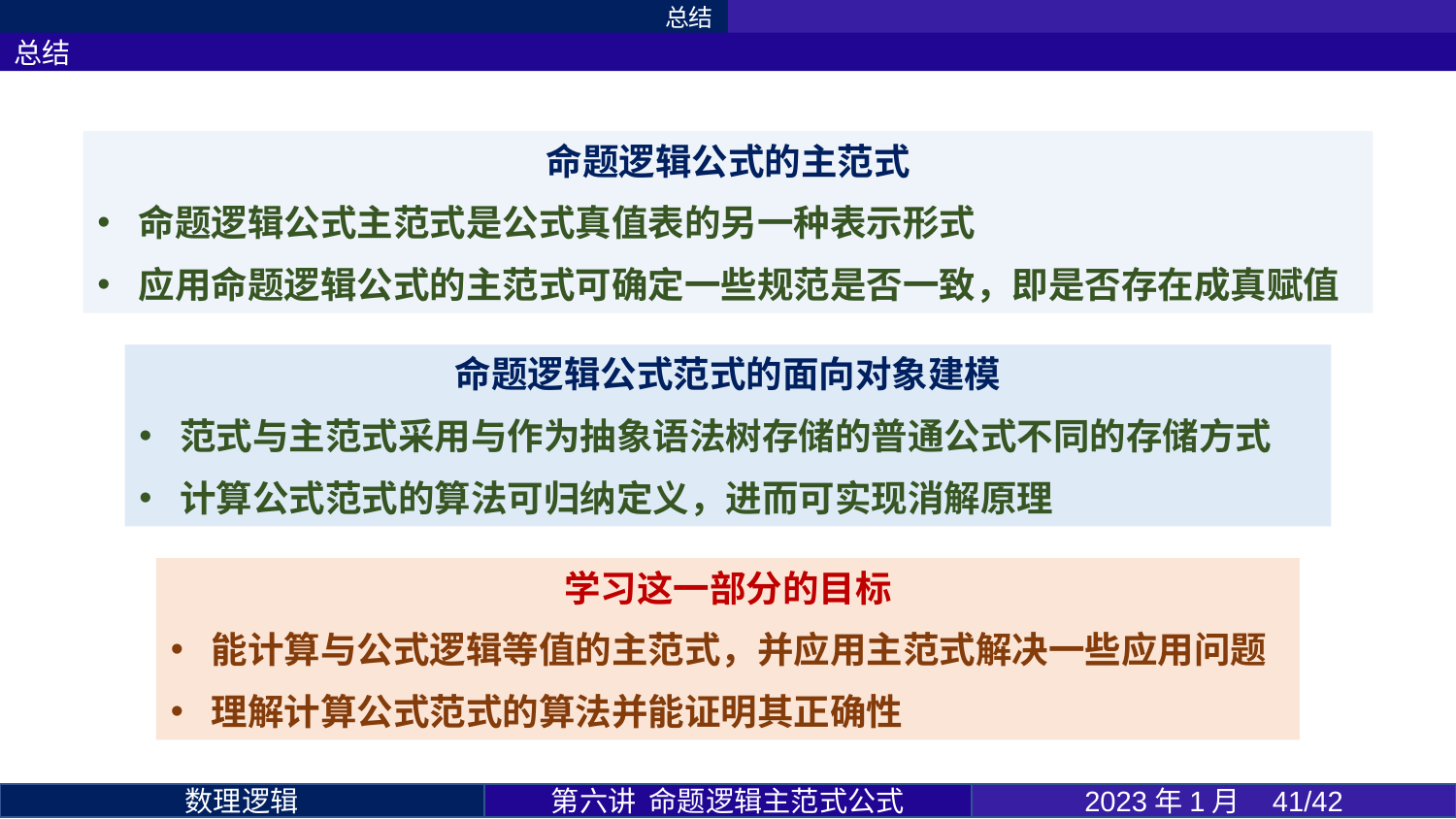

总结
总结
命题逻辑公式的主范式
命题逻辑公式主范式是公式真值表的另一种表示形式
应用命题逻辑公式的主范式可确定一些规范是否一致，即是否存在成真赋值
命题逻辑公式范式的面向对象建模
范式与主范式采用与作为抽象语法树存储的普通公式不同的存储方式
计算公式范式的算法可归纳定义，进而可实现消解原理
学习这一部分的目标
能计算与公式逻辑等值的主范式，并应用主范式解决一些应用问题
理解计算公式范式的算法并能证明其正确性
第六讲  命题逻辑主范式公式
2023年1月    41/42
数理逻辑